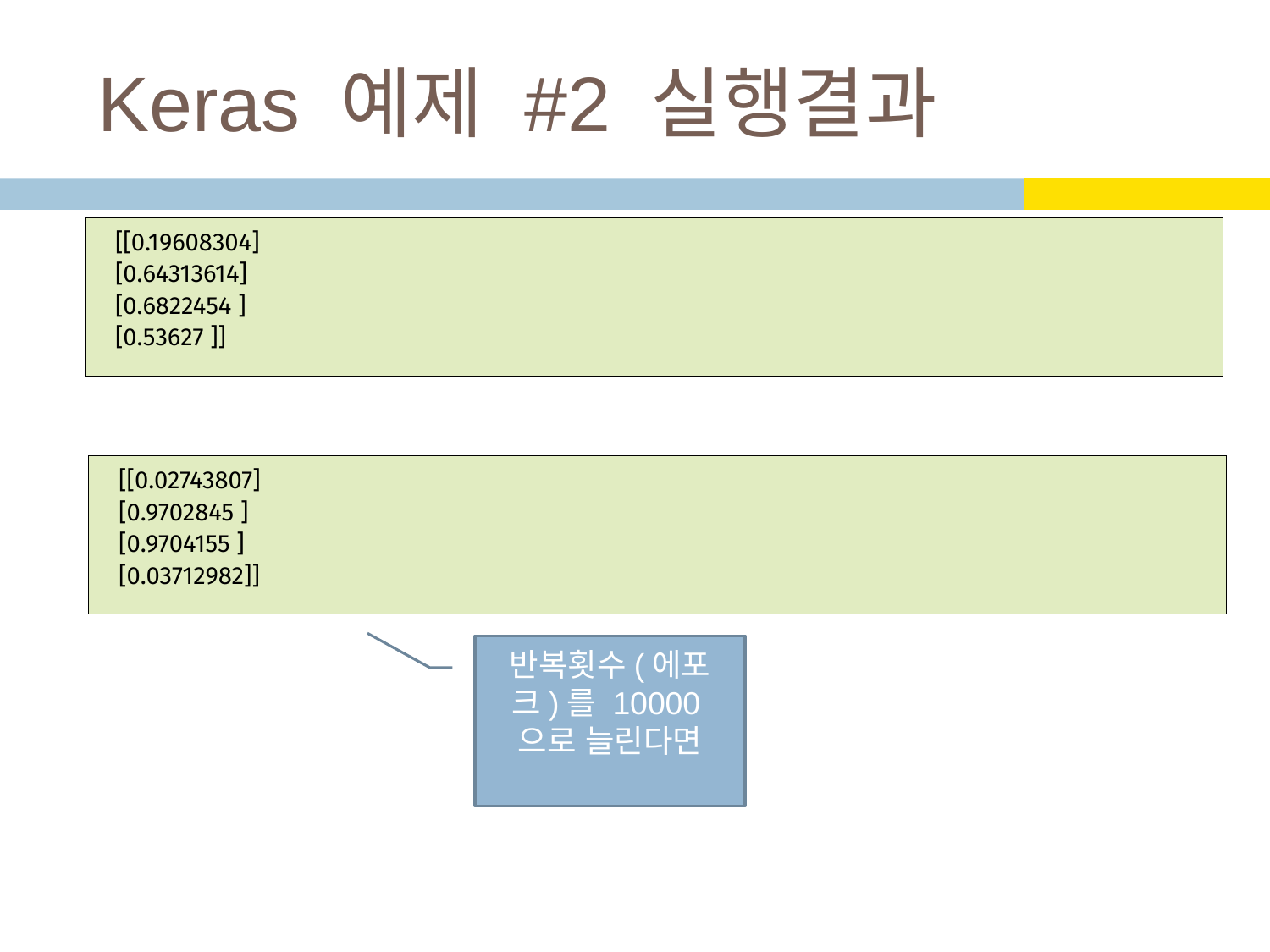

# Keras 예제 #2 실행결과
[[0.19608304]
[0.64313614]
[0.6822454 ]
[0.53627 ]]
[[0.02743807]
[0.9702845 ]
[0.9704155 ]
[0.03712982]]
반복횟수(에포크)를 10000으로 늘린다면